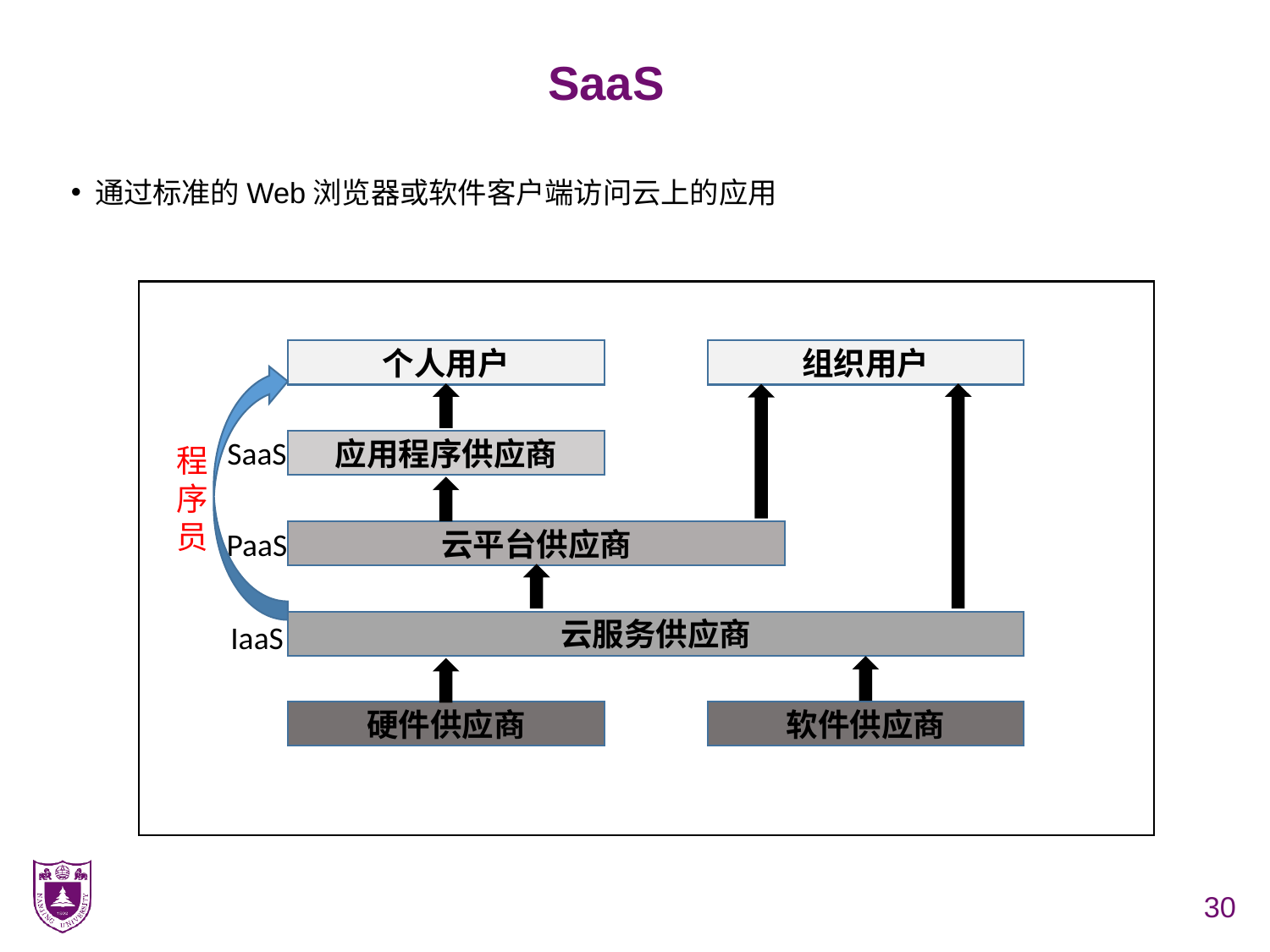

# SaaS
通过标准的Web浏览器或软件客户端访问云上的应用

个人用户
组织用户

SaaS
应用程序供应商
程
序
员

PaaS
云平台供应商

IaaS
云服务供应商

硬件供应商
软件供应商
30